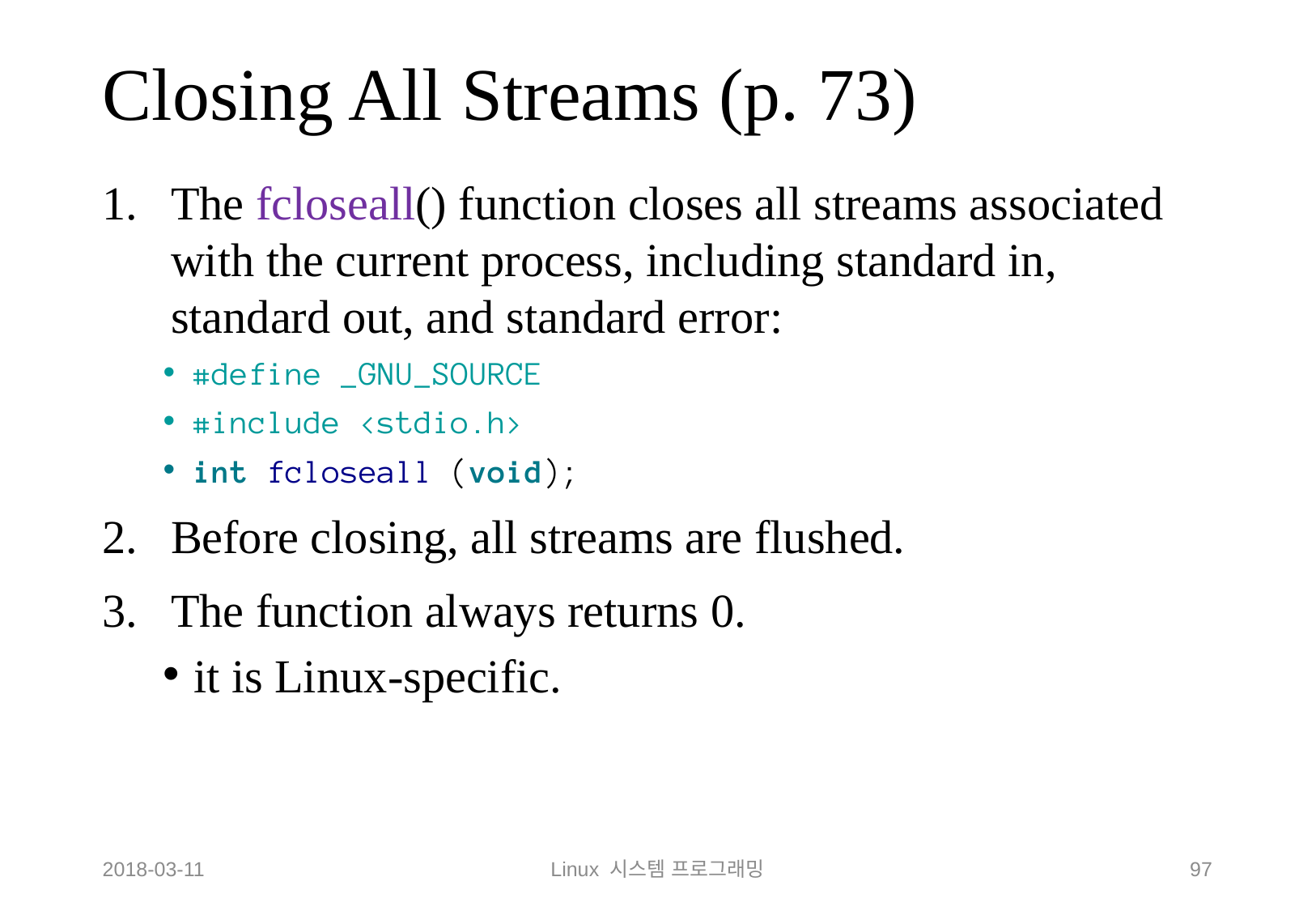

# Closing All Streams (p. 73)
The fcloseall() function closes all streams associated with the current process, including standard in, standard out, and standard error:
#define _GNU_SOURCE
#include <stdio.h>
int fcloseall (void);
Before closing, all streams are flushed.
The function always returns 0.
it is Linux-specific.
2018-03-11
Linux 시스템 프로그래밍
97